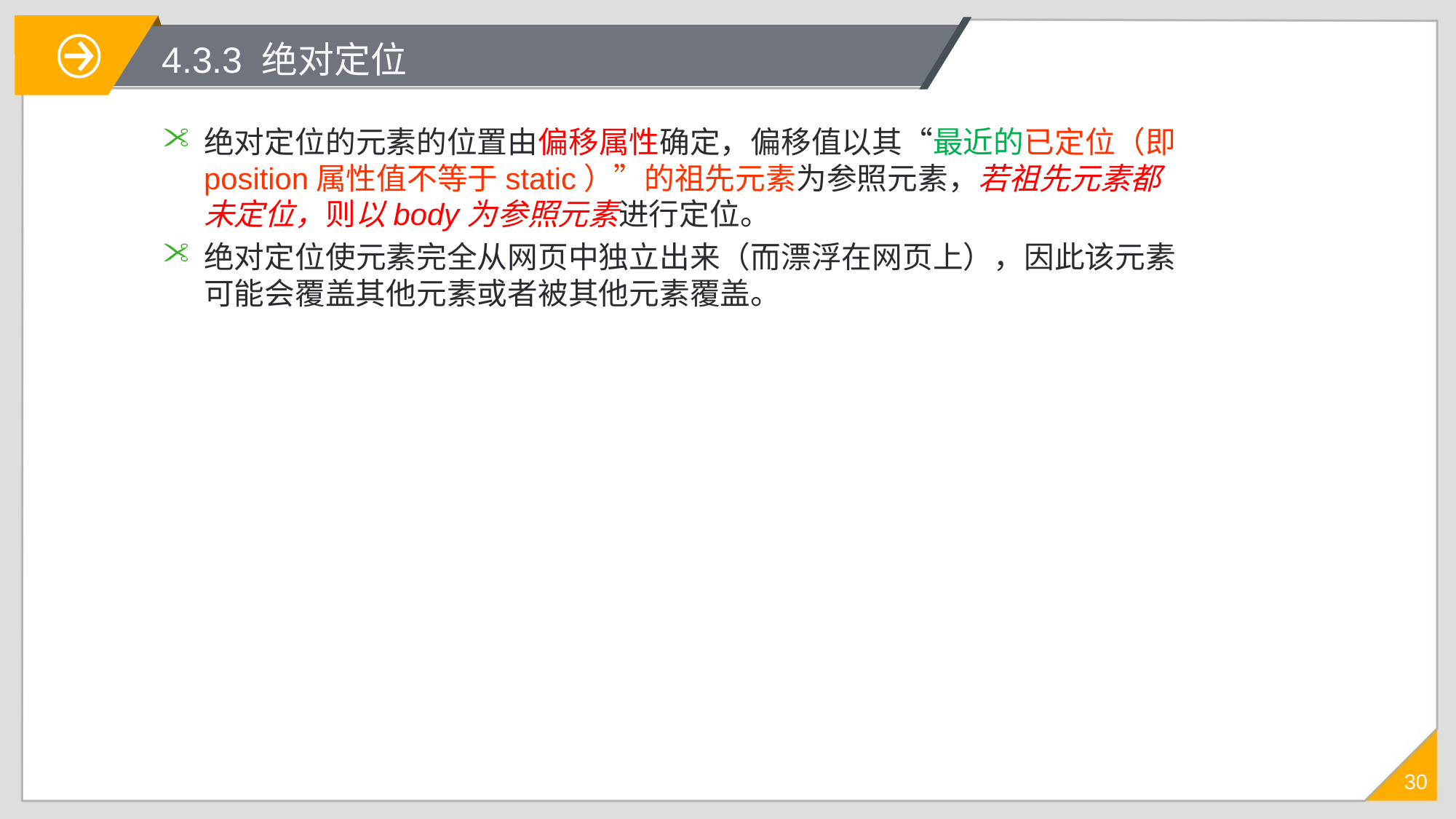

# 4.3.3 绝对定位
绝对定位的元素的位置由偏移属性确定，偏移值以其“最近的已定位（即position属性值不等于static）”的祖先元素为参照元素，若祖先元素都未定位，则以body为参照元素进行定位。
绝对定位使元素完全从网页中独立出来（而漂浮在网页上），因此该元素可能会覆盖其他元素或者被其他元素覆盖。